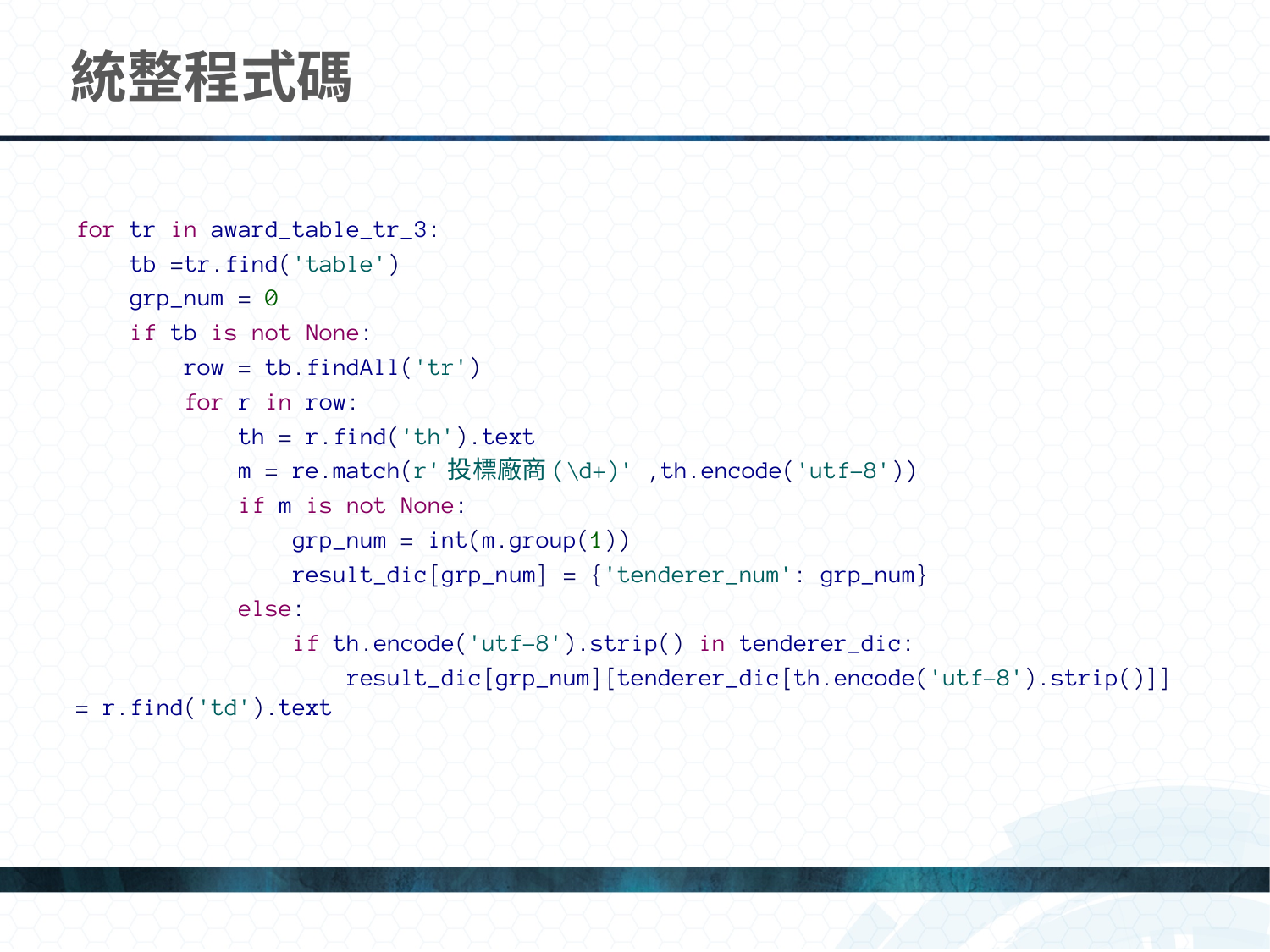

# 統整程式碼
for tr in award_table_tr_3:
    tb =tr.find('table')
    grp_num = 0
    if tb is not None:
        row = tb.findAll('tr')
        for r in row:
            th = r.find('th').text
            m = re.match(r'投標廠商(\d+)' ,th.encode('utf-8'))
            if m is not None:
                grp_num = int(m.group(1))
                result_dic[grp_num] = {'tenderer_num': grp_num}
            else:
                if th.encode('utf-8').strip() in tenderer_dic:
                    result_dic[grp_num][tenderer_dic[th.encode('utf-8').strip()]] = r.find('td').text